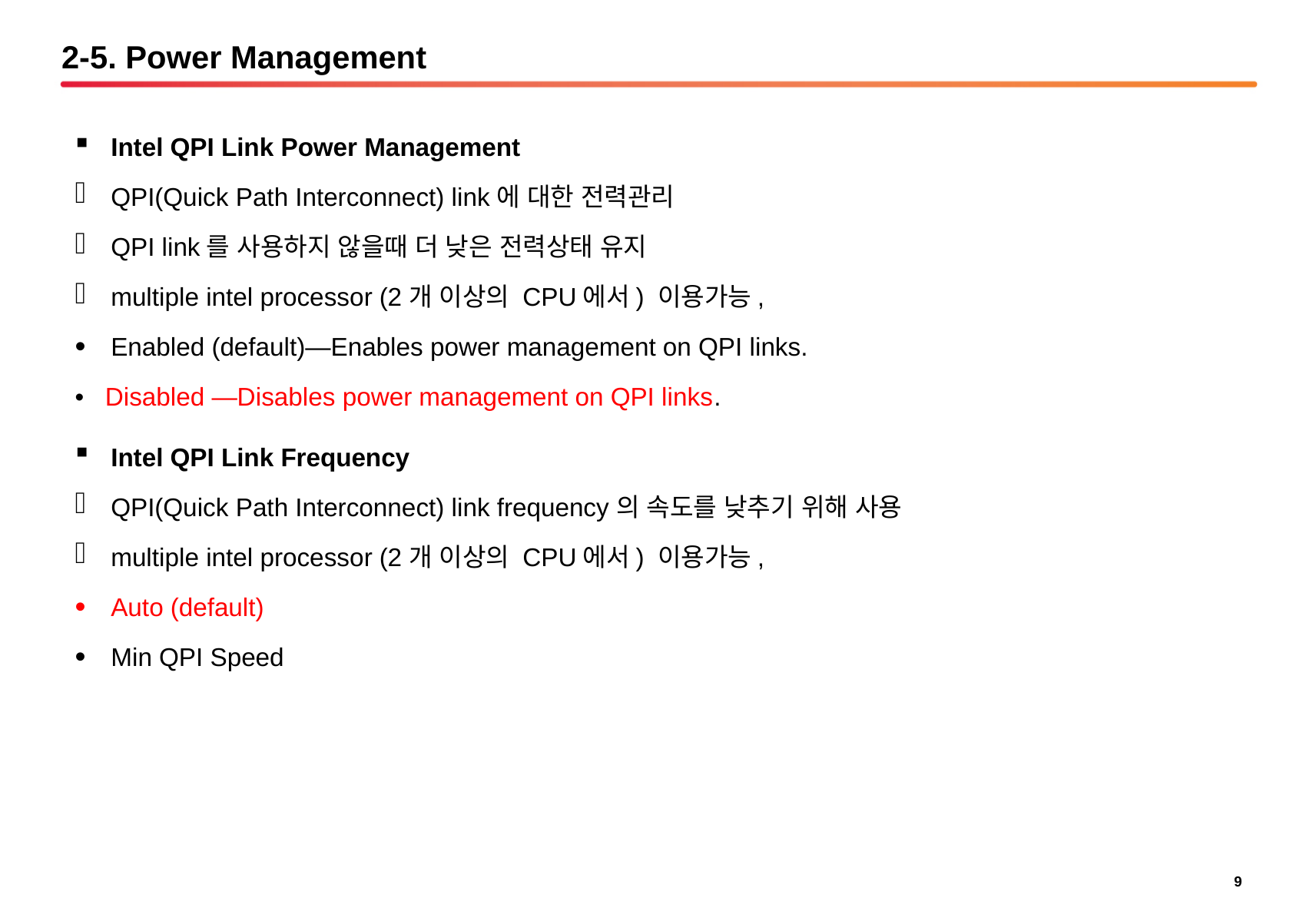

# 2-5. Power Management
Intel QPI Link Power Management
QPI(Quick Path Interconnect) link에 대한 전력관리
QPI link를 사용하지 않을때 더 낮은 전력상태 유지
multiple intel processor (2개 이상의 CPU에서) 이용가능,
Enabled (default)—Enables power management on QPI links.
•   Disabled —Disables power management on QPI links.
Intel QPI Link Frequency
QPI(Quick Path Interconnect) link frequency의 속도를 낮추기 위해 사용
multiple intel processor (2개 이상의 CPU에서) 이용가능,
Auto (default)
Min QPI Speed